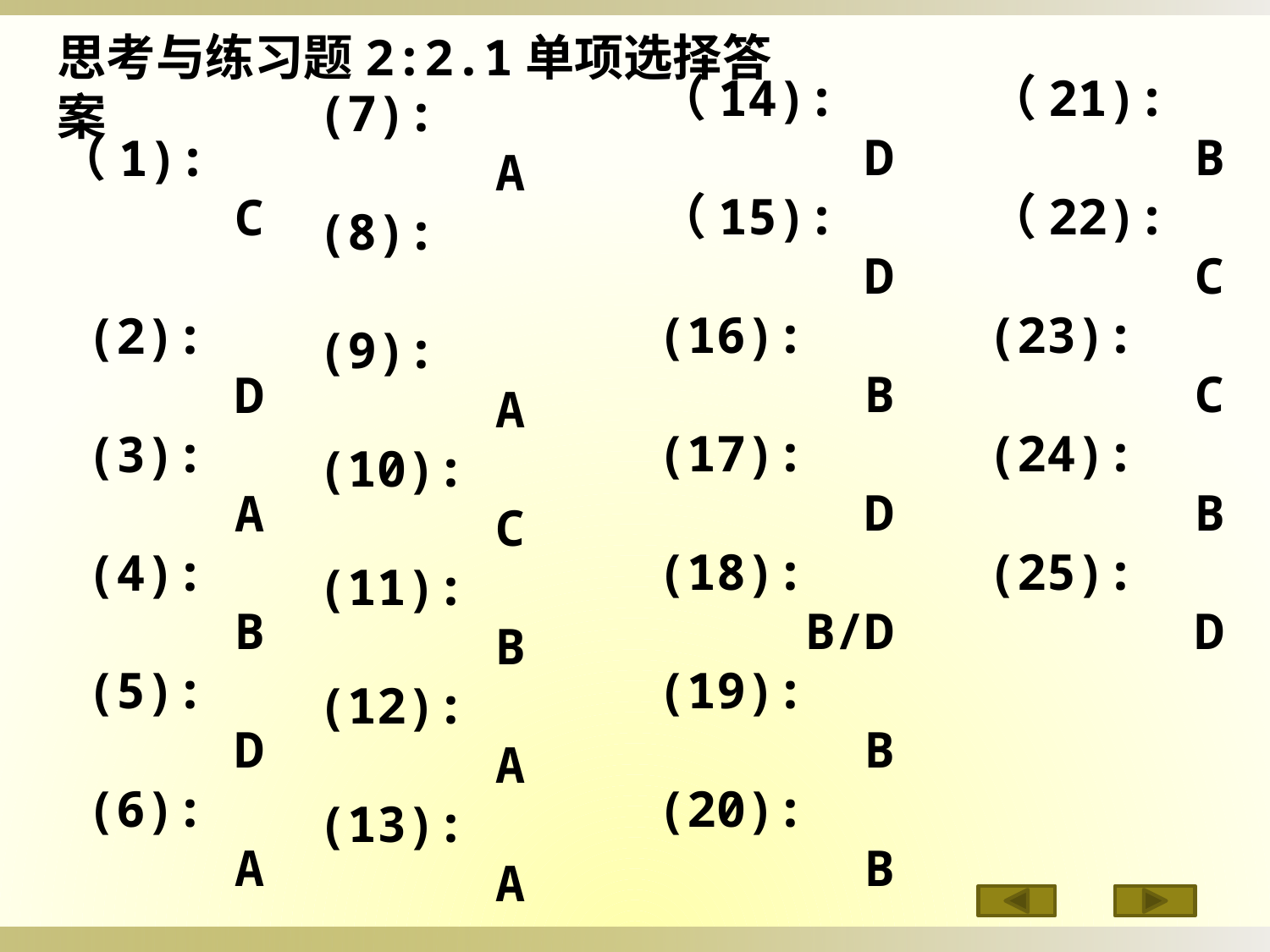

思考与练习题2:2.1单项选择答案
（21):
       B
（22):
       C
(23):
       C
(24):
       B
(25):
       D

（14):
       D
（15):
       D
(16):
       B
(17):
       D
(18):
     B/D
(19):
       B
(20):
       B
(7):
      A
(8):

(9):
      A
(10):
      C
(11):
      B
(12):
      A
(13):
      A
（1):
      C
 (2):
      D
 (3):
      A
 (4):
      B
 (5):
      D
 (6):
      A